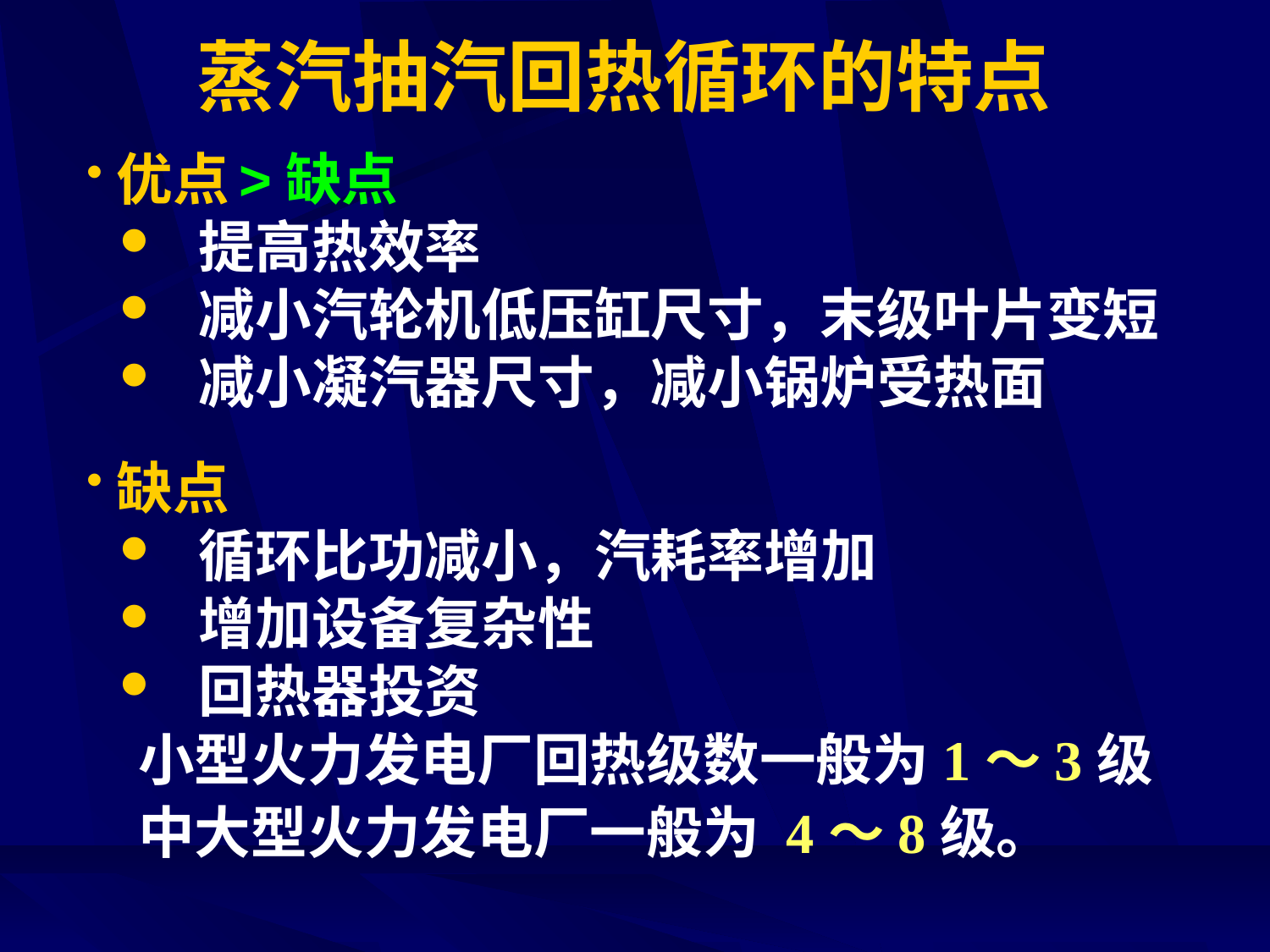

# 蒸汽抽汽回热循环的特点
优点
  提高热效率
  减小汽轮机低压缸尺寸，末级叶片变短
  减小凝汽器尺寸，减小锅炉受热面
>缺点
缺点
  循环比功减小，汽耗率增加
  增加设备复杂性
  回热器投资
小型火力发电厂回热级数一般为1～3级
中大型火力发电厂一般为 4～8级。